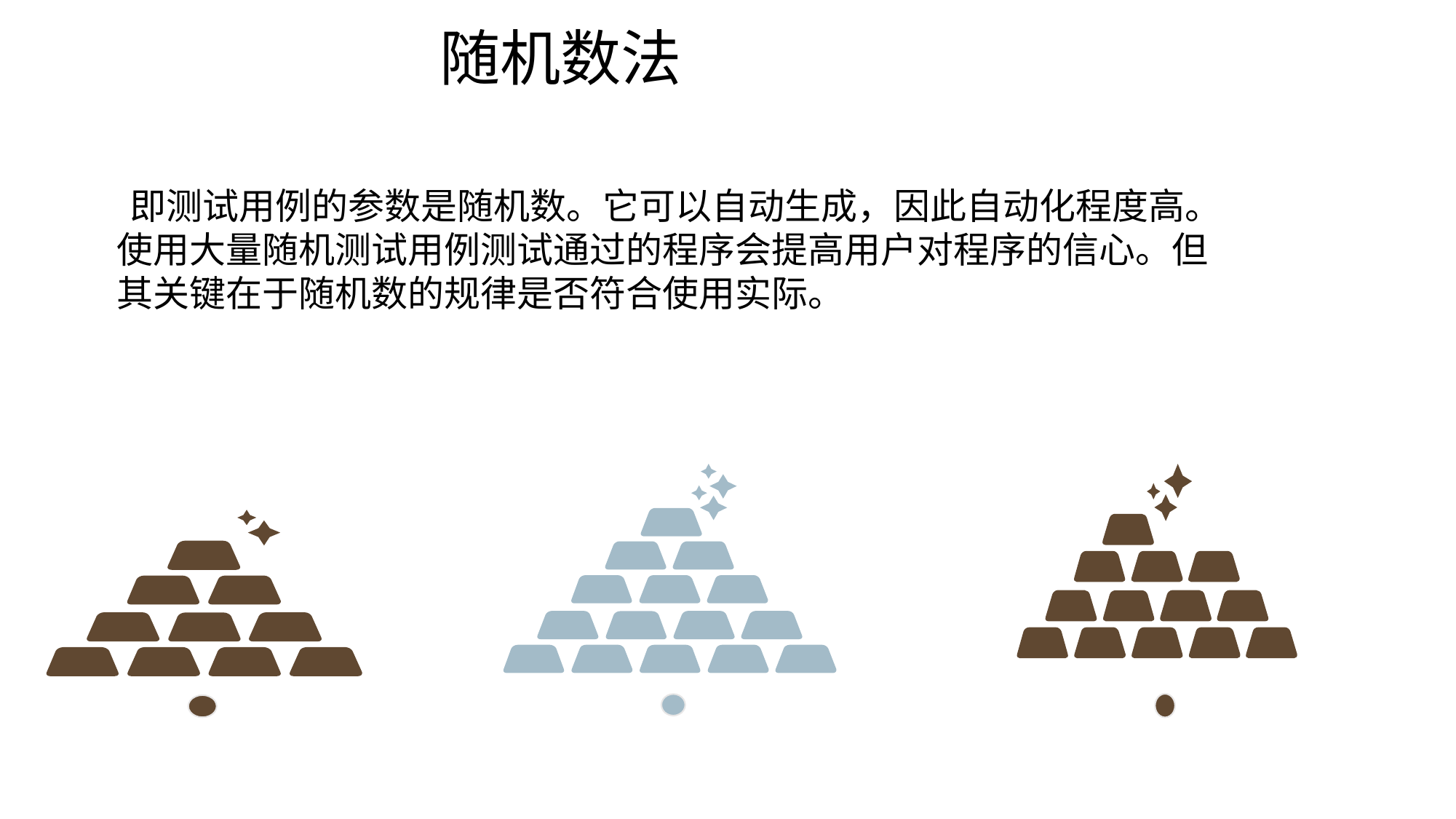

随机数法
 即测试用例的参数是随机数。它可以自动生成，因此自动化程度高。使用大量随机测试用例测试通过的程序会提高用户对程序的信心。但其关键在于随机数的规律是否符合使用实际。